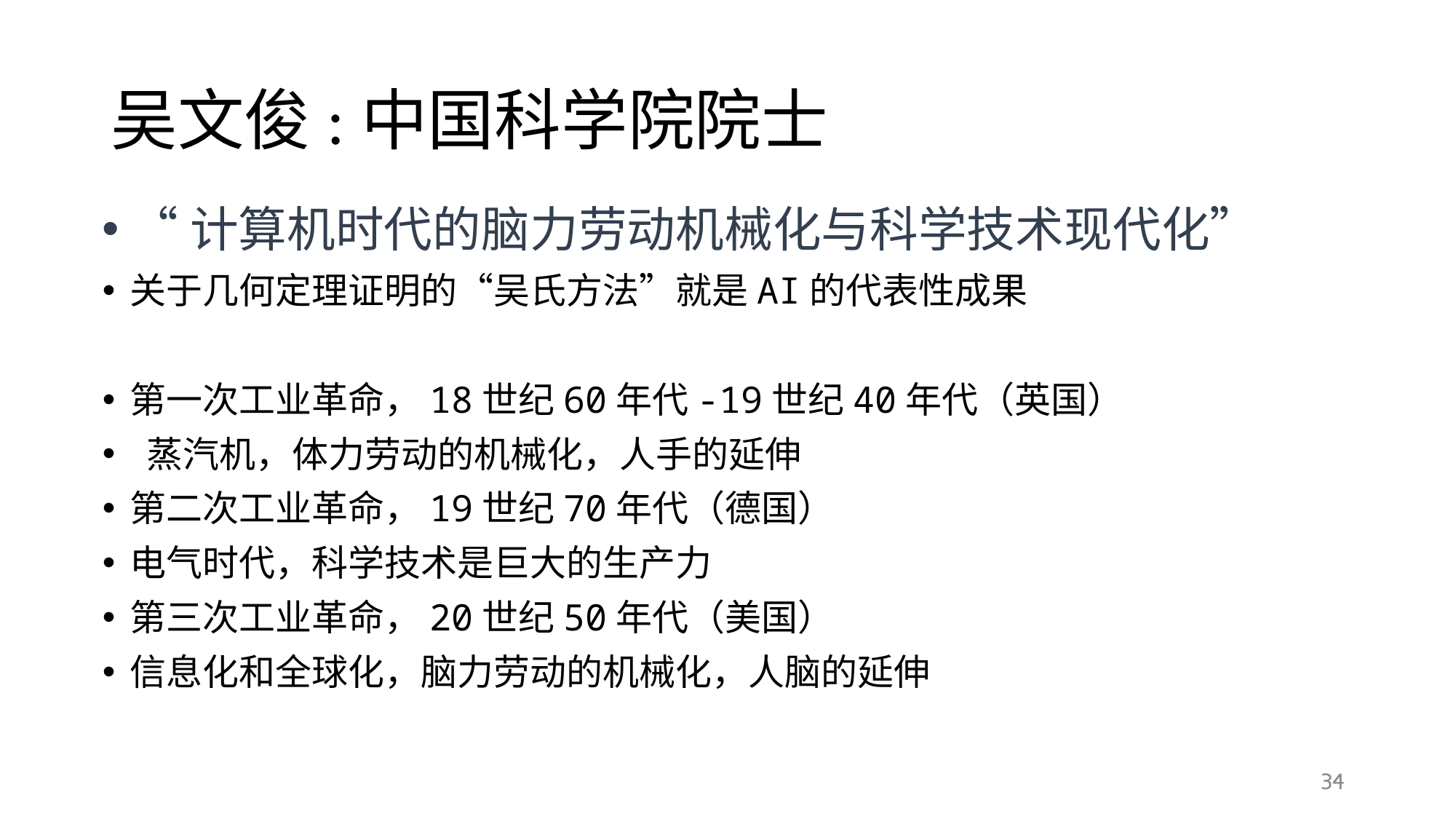

# 吴文俊:中国科学院院士
“计算机时代的脑力劳动机械化与科学技术现代化”
关于几何定理证明的“吴氏方法”就是AI的代表性成果

第一次工业革命，18世纪60年代-19世纪40年代（英国）
 蒸汽机，体力劳动的机械化，人手的延伸
第二次工业革命，19世纪70年代（德国）
电气时代，科学技术是巨大的生产力
第三次工业革命，20世纪50年代（美国）
信息化和全球化，脑力劳动的机械化，人脑的延伸
34